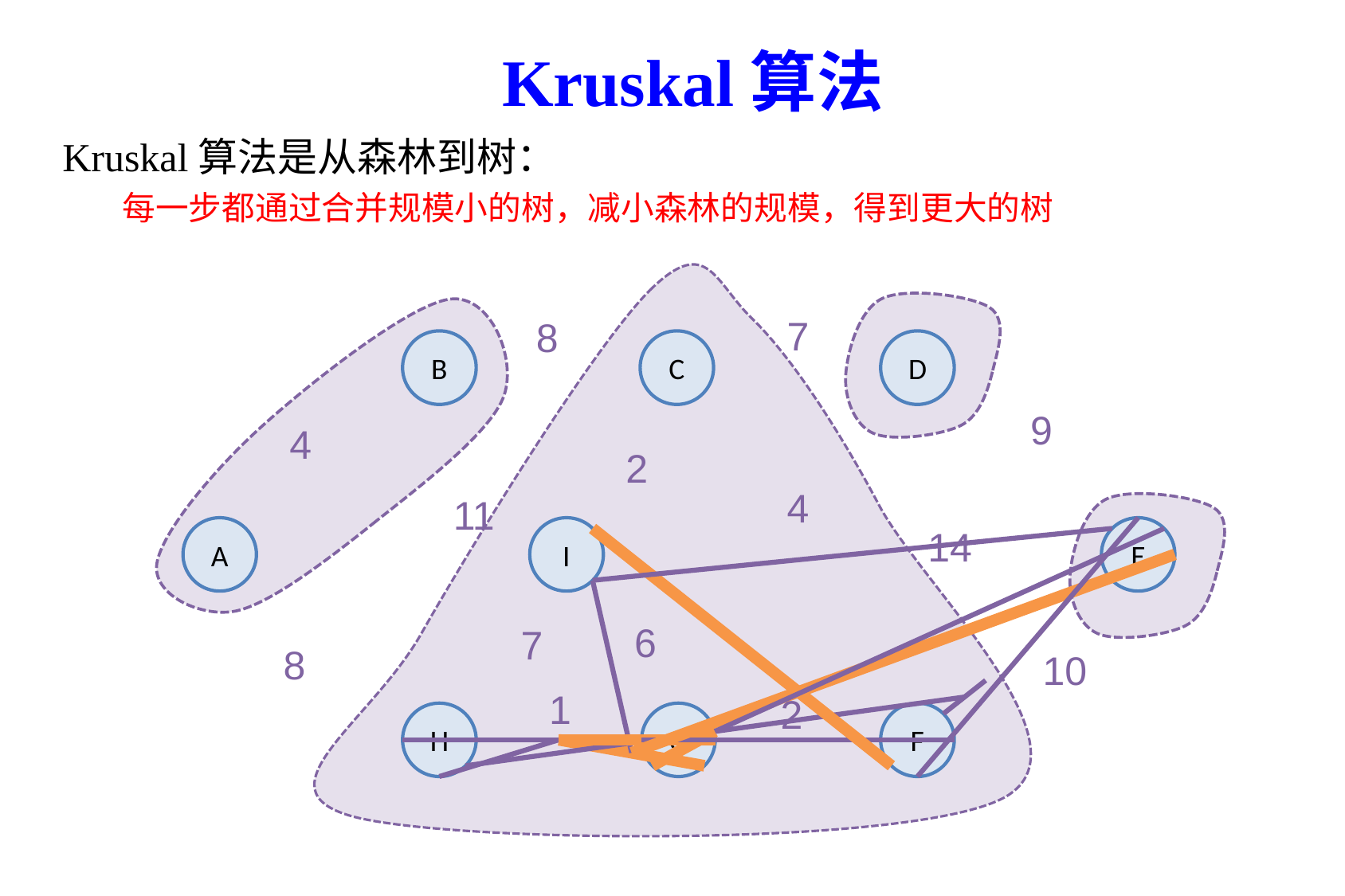

Kruskal算法
Kruskal算法是从森林到树：
每一步都通过合并规模小的树，减小森林的规模，得到更大的树

7
8
B
C
D
9
4
2
4
11

14
A
I
E
6
7
8
10
1
2
H
G
F